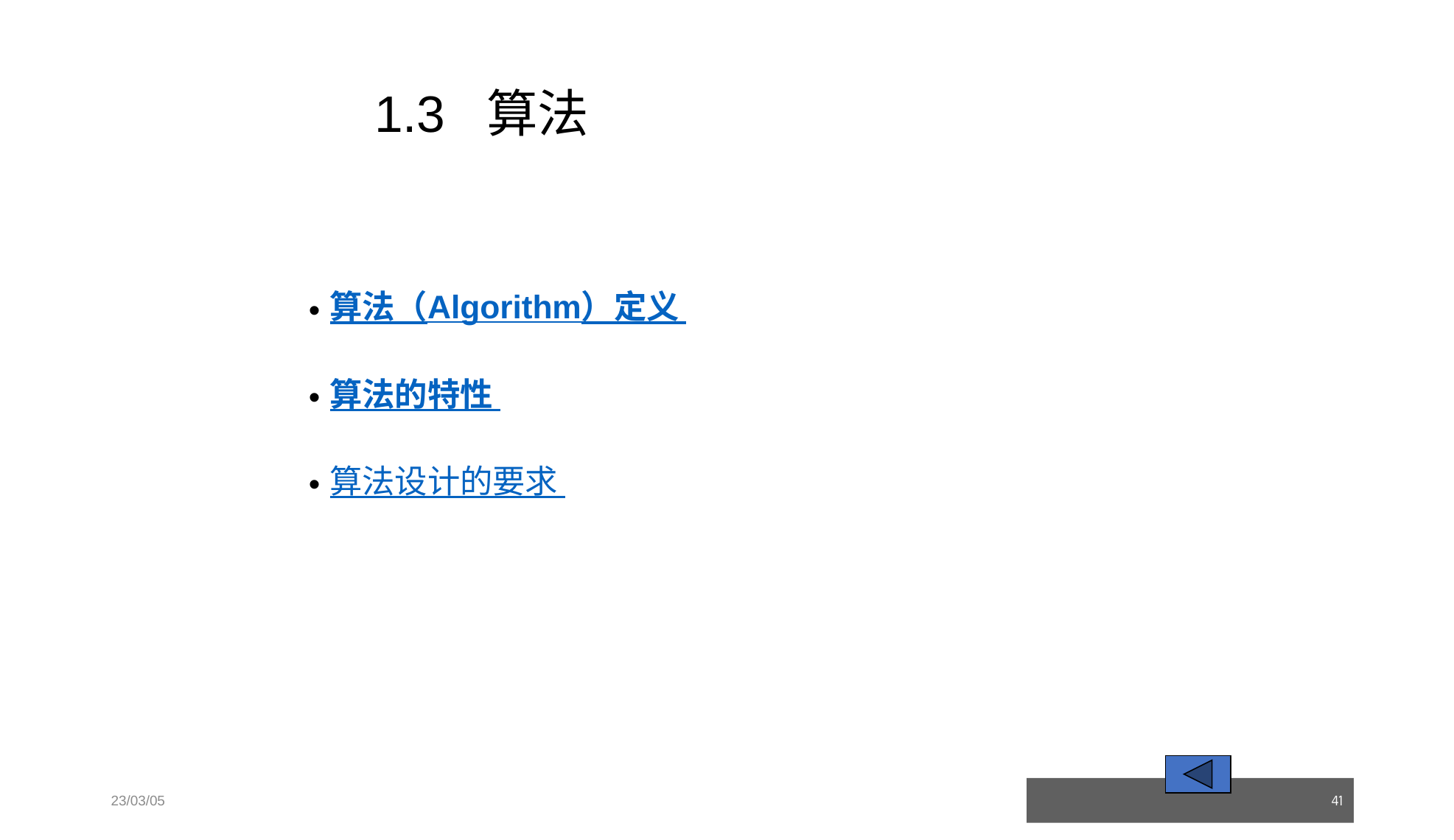

# 1.3  算法
算法（Algorithm）定义
算法的特性
算法设计的要求

23/03/05
41